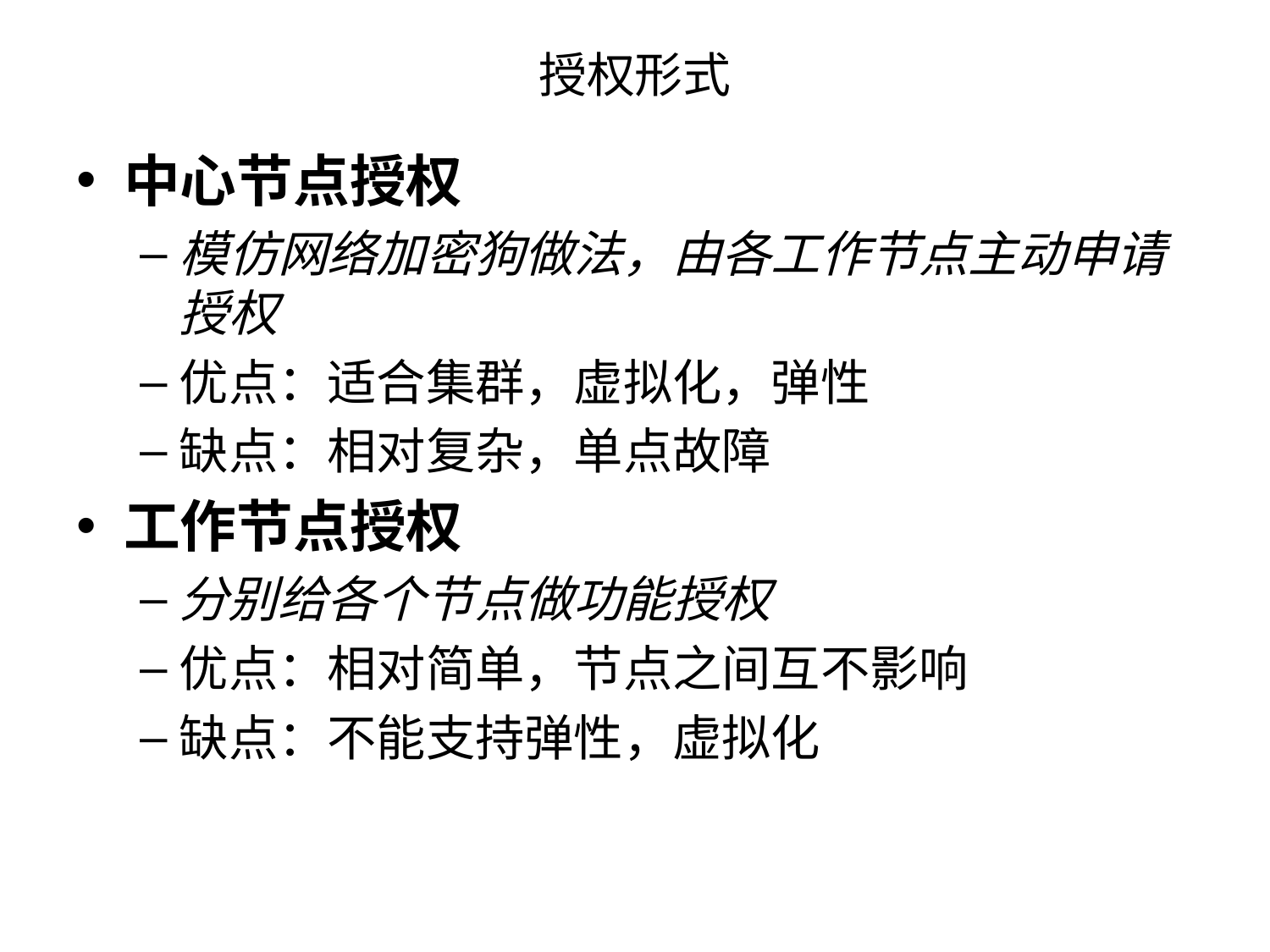

# 授权形式
中心节点授权
模仿网络加密狗做法，由各工作节点主动申请授权
优点：适合集群，虚拟化，弹性
缺点：相对复杂，单点故障
工作节点授权
分别给各个节点做功能授权
优点：相对简单，节点之间互不影响
缺点：不能支持弹性，虚拟化